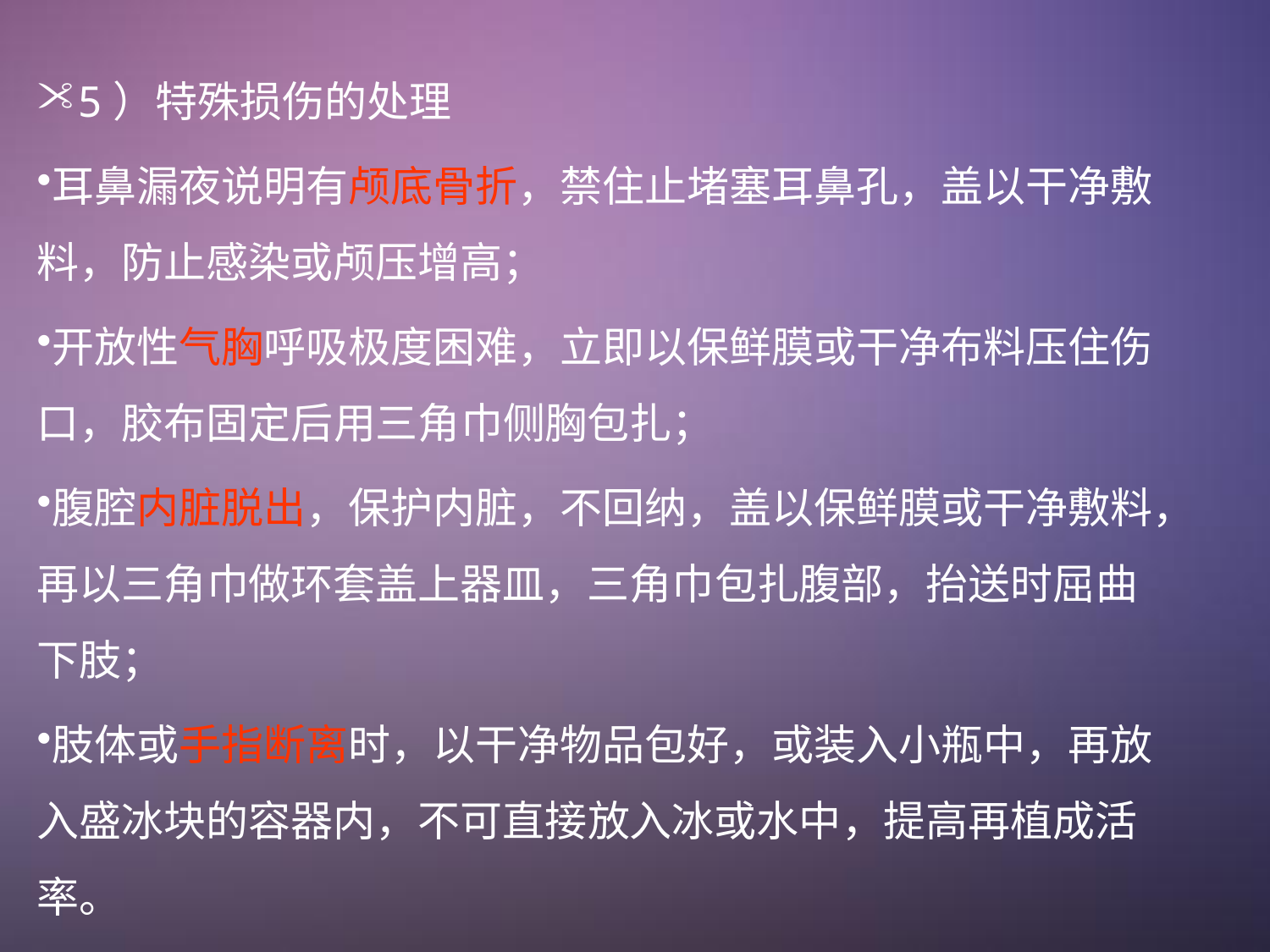

5）特殊损伤的处理
耳鼻漏夜说明有颅底骨折，禁住止堵塞耳鼻孔，盖以干净敷料，防止感染或颅压增高；
开放性气胸呼吸极度困难，立即以保鲜膜或干净布料压住伤口，胶布固定后用三角巾侧胸包扎；
腹腔内脏脱出，保护内脏，不回纳，盖以保鲜膜或干净敷料，再以三角巾做环套盖上器皿，三角巾包扎腹部，抬送时屈曲下肢；
肢体或手指断离时，以干净物品包好，或装入小瓶中，再放入盛冰块的容器内，不可直接放入冰或水中，提高再植成活率。